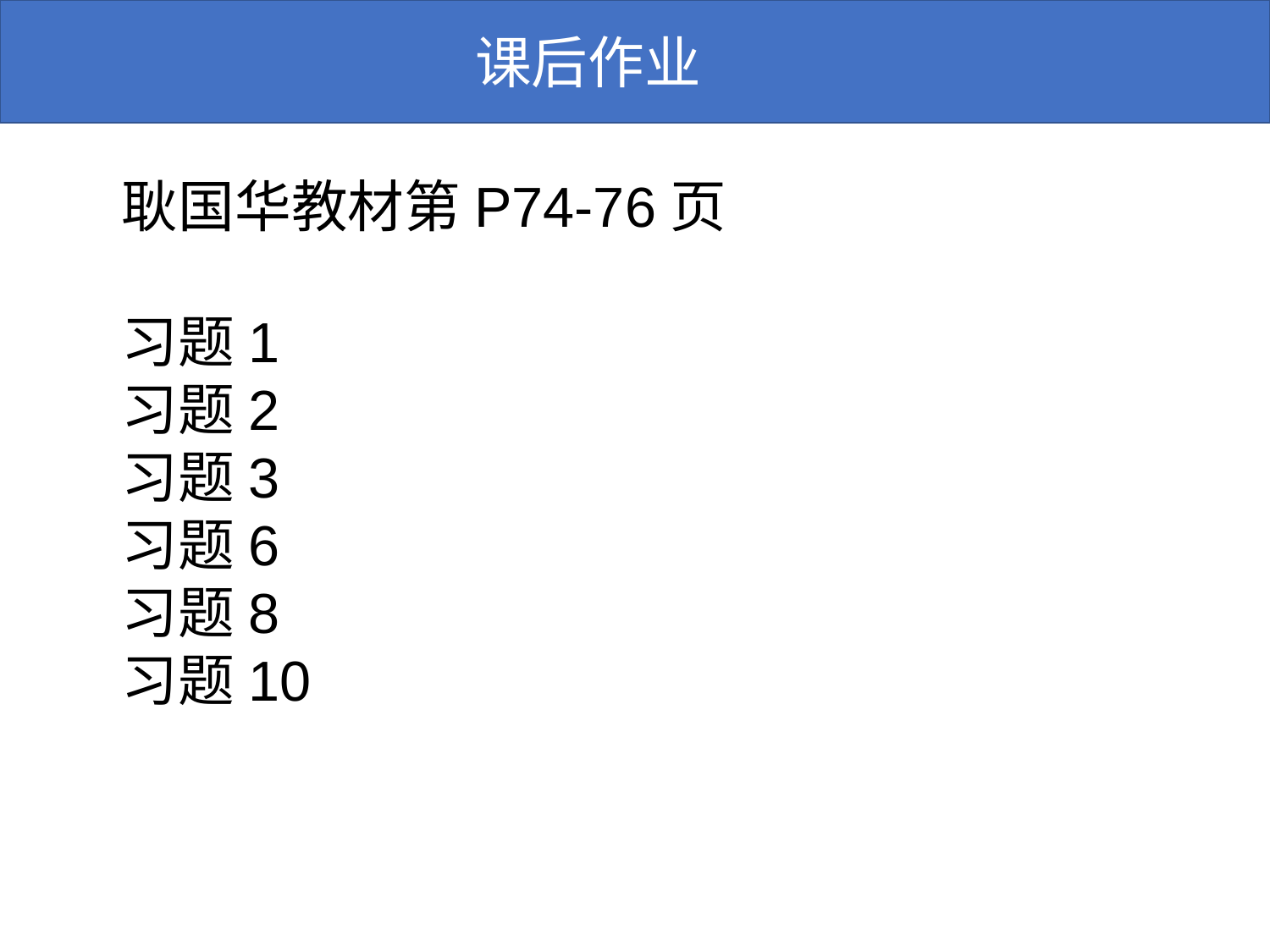

课后作业
耿国华教材第P74-76页

习题1
习题2
习题3
习题6
习题8
习题10

71